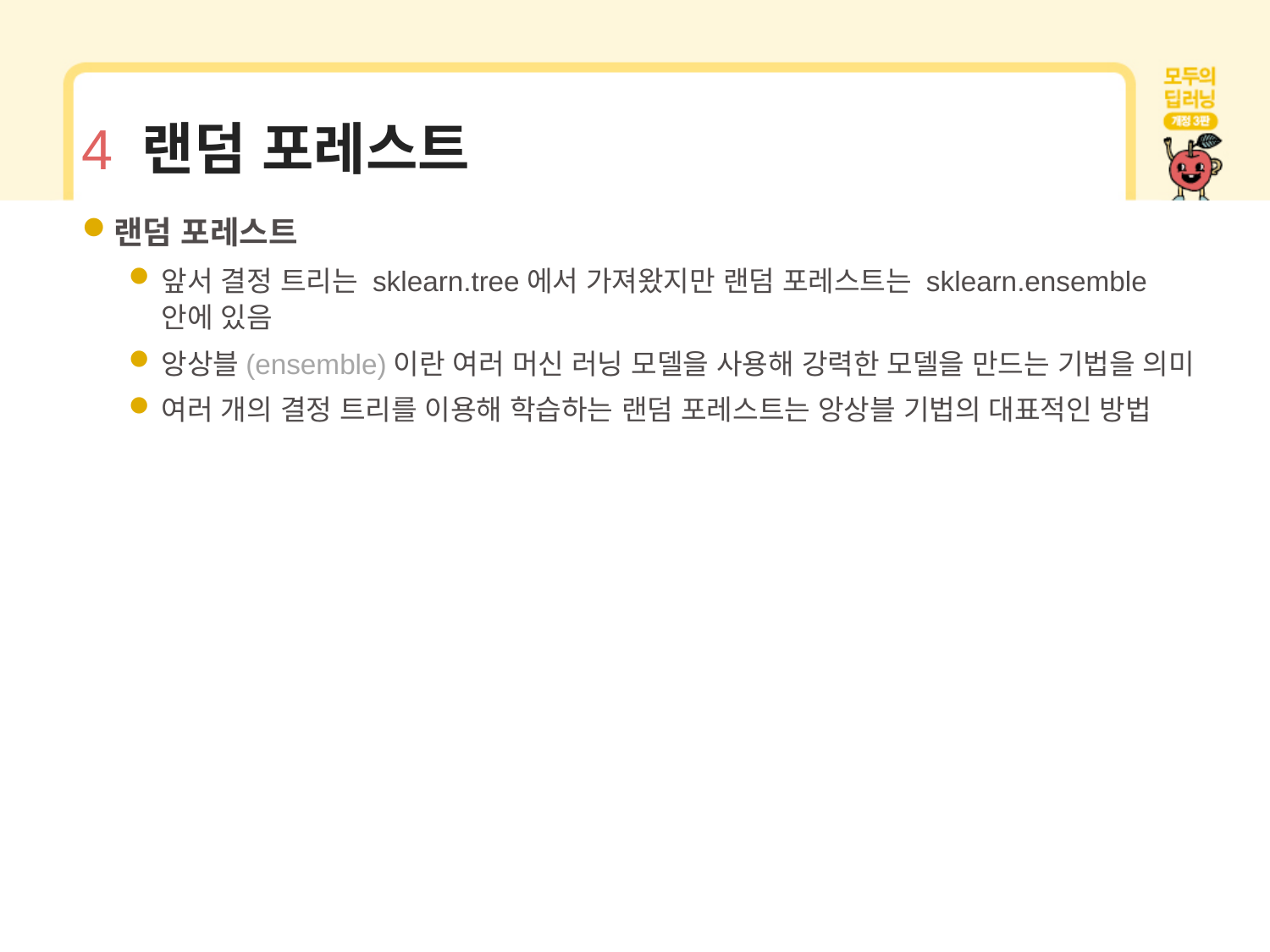

# 4 랜덤 포레스트
랜덤 포레스트
앞서 결정 트리는 sklearn.tree에서 가져왔지만 랜덤 포레스트는 sklearn.ensemble 안에 있음
앙상블(ensemble)이란 여러 머신 러닝 모델을 사용해 강력한 모델을 만드는 기법을 의미
여러 개의 결정 트리를 이용해 학습하는 랜덤 포레스트는 앙상블 기법의 대표적인 방법